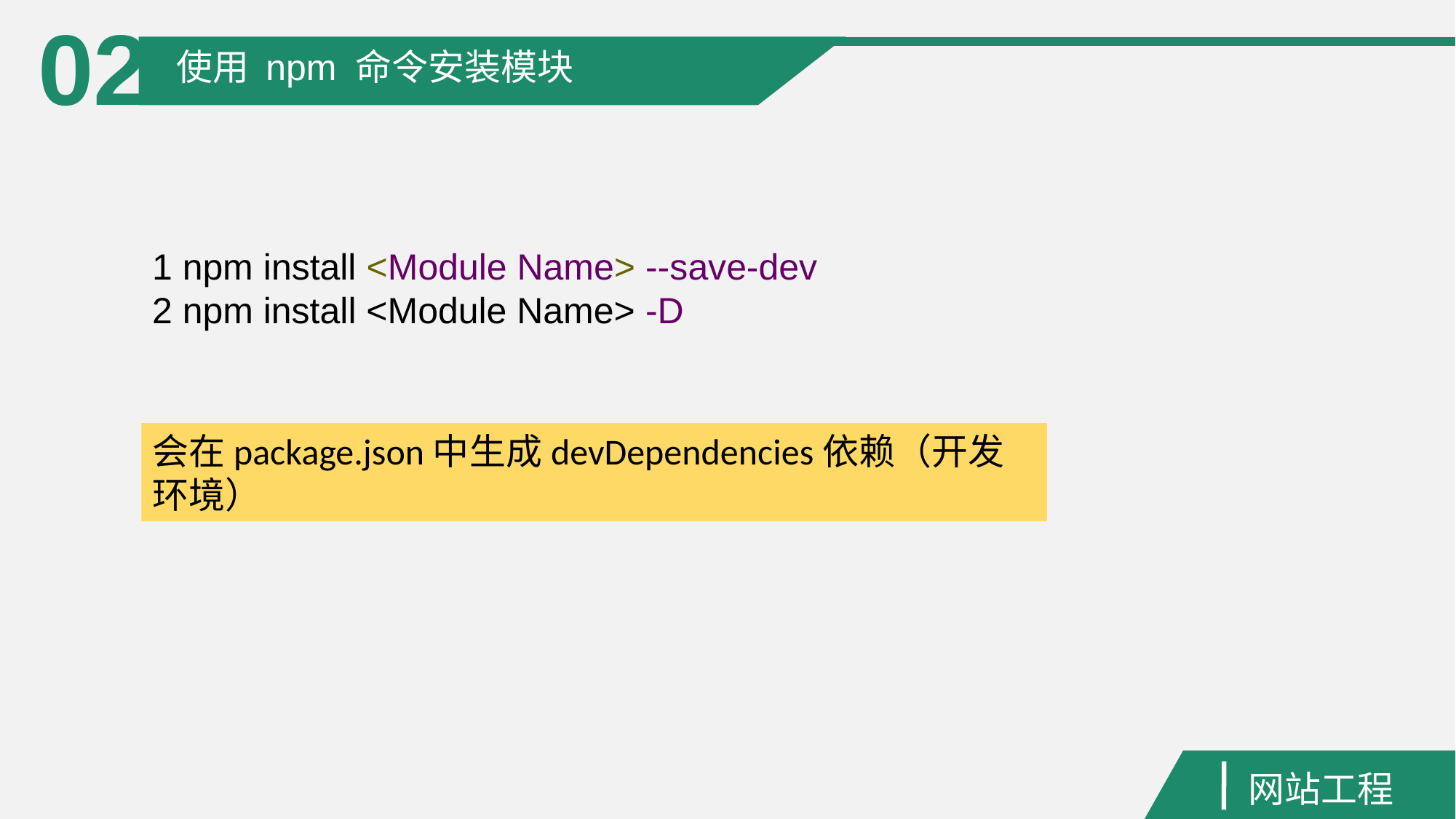

02

使用 npm 命令安装模块

1 npm install <Module Name> --save-dev
2 npm install <Module Name> -D

会在package.json中生成devDependencies依赖（开发环境）